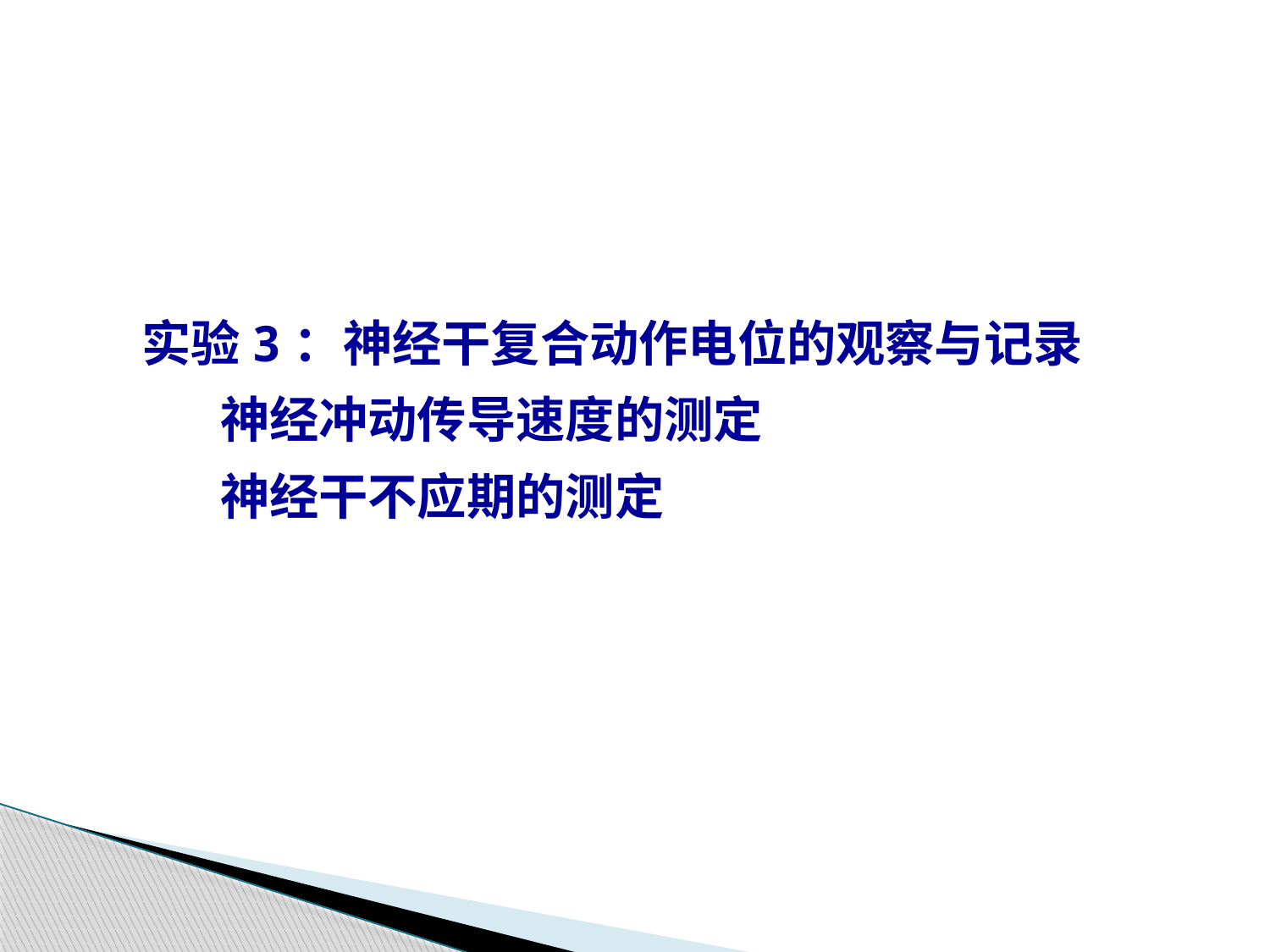

实验3：神经干复合动作电位的观察与记录
       神经冲动传导速度的测定
       神经干不应期的测定